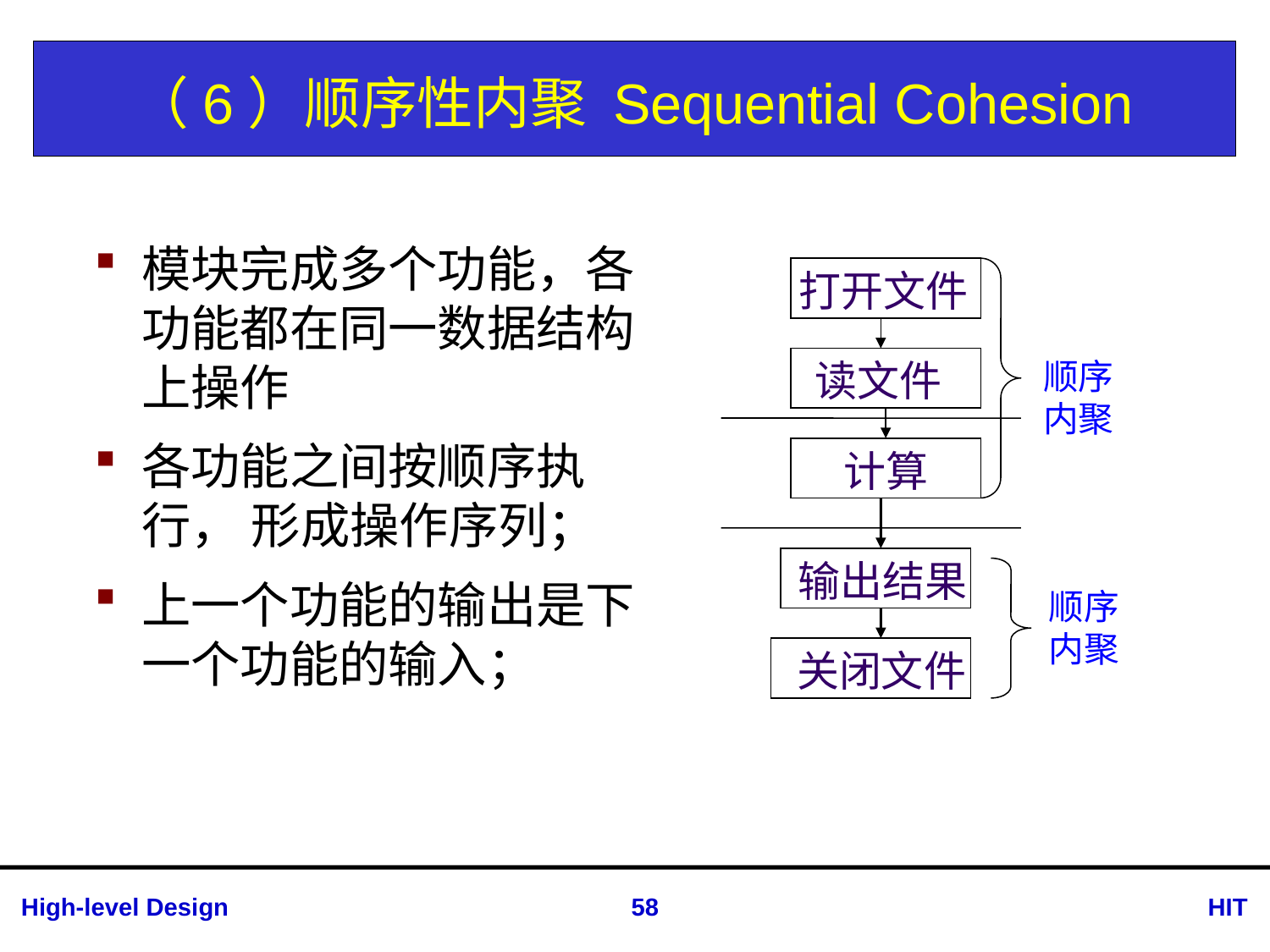

# （6）顺序性内聚 Sequential Cohesion
模块完成多个功能，各功能都在同一数据结构上操作
各功能之间按顺序执行， 形成操作序列；
上一个功能的输出是下一个功能的输入；

打开文件

读文件

顺序
内聚

计算

输出结果

顺序
内聚

关闭文件